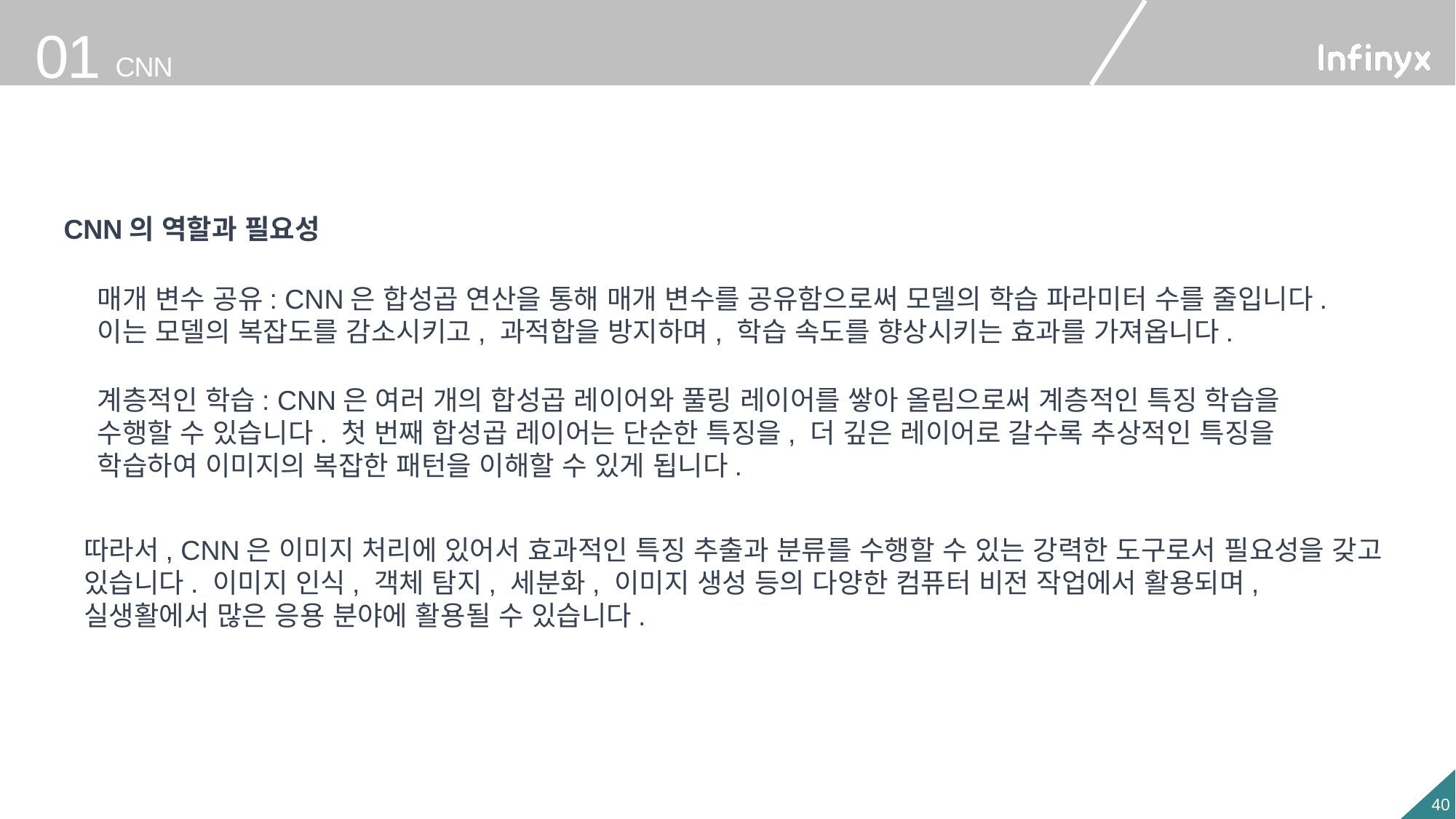

CNN의 역할과 필요성
매개 변수 공유: CNN은 합성곱 연산을 통해 매개 변수를 공유함으로써 모델의 학습 파라미터 수를 줄입니다. 이는 모델의 복잡도를 감소시키고, 과적합을 방지하며, 학습 속도를 향상시키는 효과를 가져옵니다.
계층적인 학습: CNN은 여러 개의 합성곱 레이어와 풀링 레이어를 쌓아 올림으로써 계층적인 특징 학습을 수행할 수 있습니다. 첫 번째 합성곱 레이어는 단순한 특징을, 더 깊은 레이어로 갈수록 추상적인 특징을 학습하여 이미지의 복잡한 패턴을 이해할 수 있게 됩니다.
따라서, CNN은 이미지 처리에 있어서 효과적인 특징 추출과 분류를 수행할 수 있는 강력한 도구로서 필요성을 갖고 있습니다. 이미지 인식, 객체 탐지, 세분화, 이미지 생성 등의 다양한 컴퓨터 비전 작업에서 활용되며, 실생활에서 많은 응용 분야에 활용될 수 있습니다.